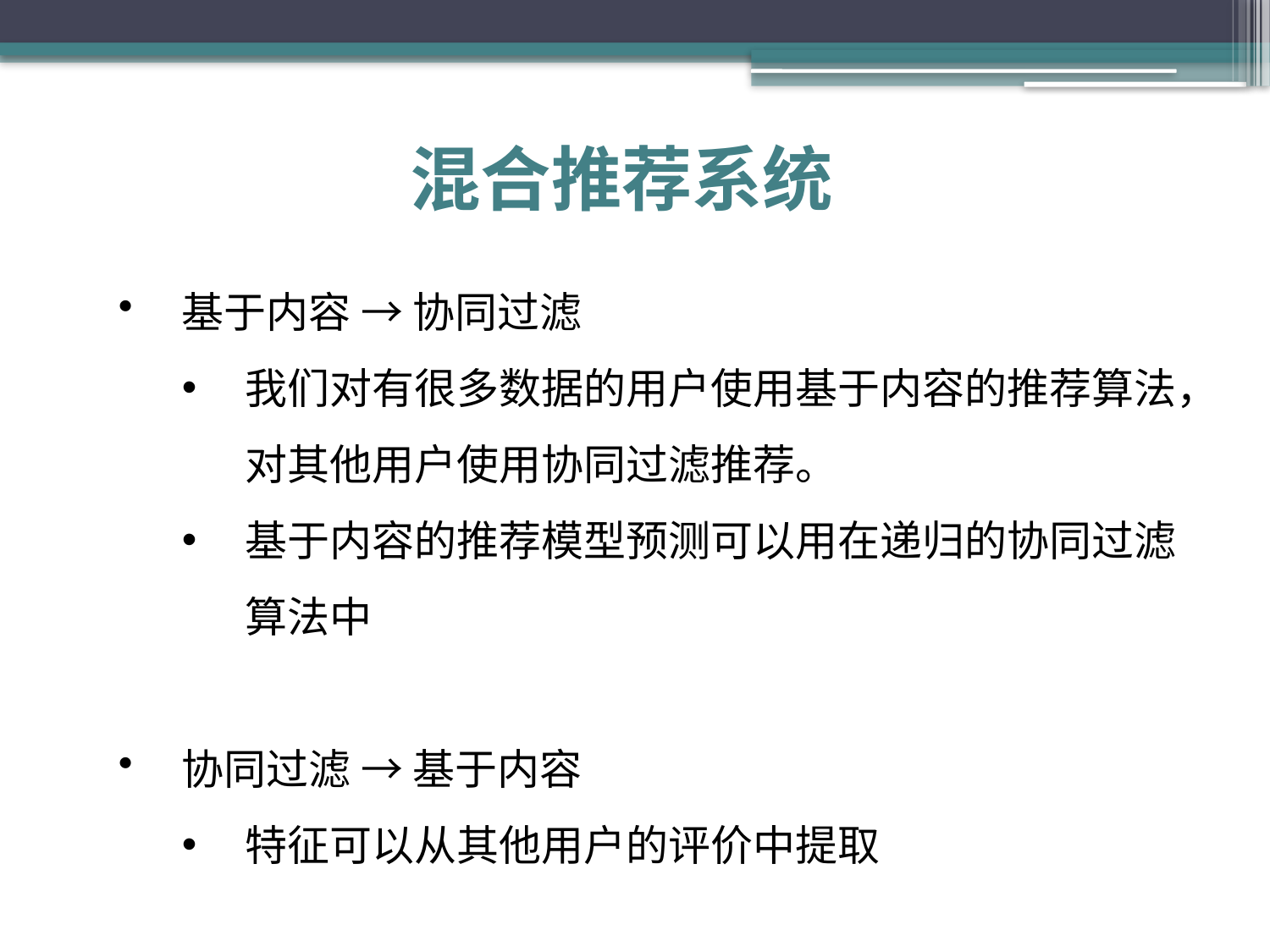

混合推荐系统
基于内容 → 协同过滤
我们对有很多数据的用户使用基于内容的推荐算法，对其他用户使用协同过滤推荐。
基于内容的推荐模型预测可以用在递归的协同过滤算法中

协同过滤 → 基于内容
特征可以从其他用户的评价中提取